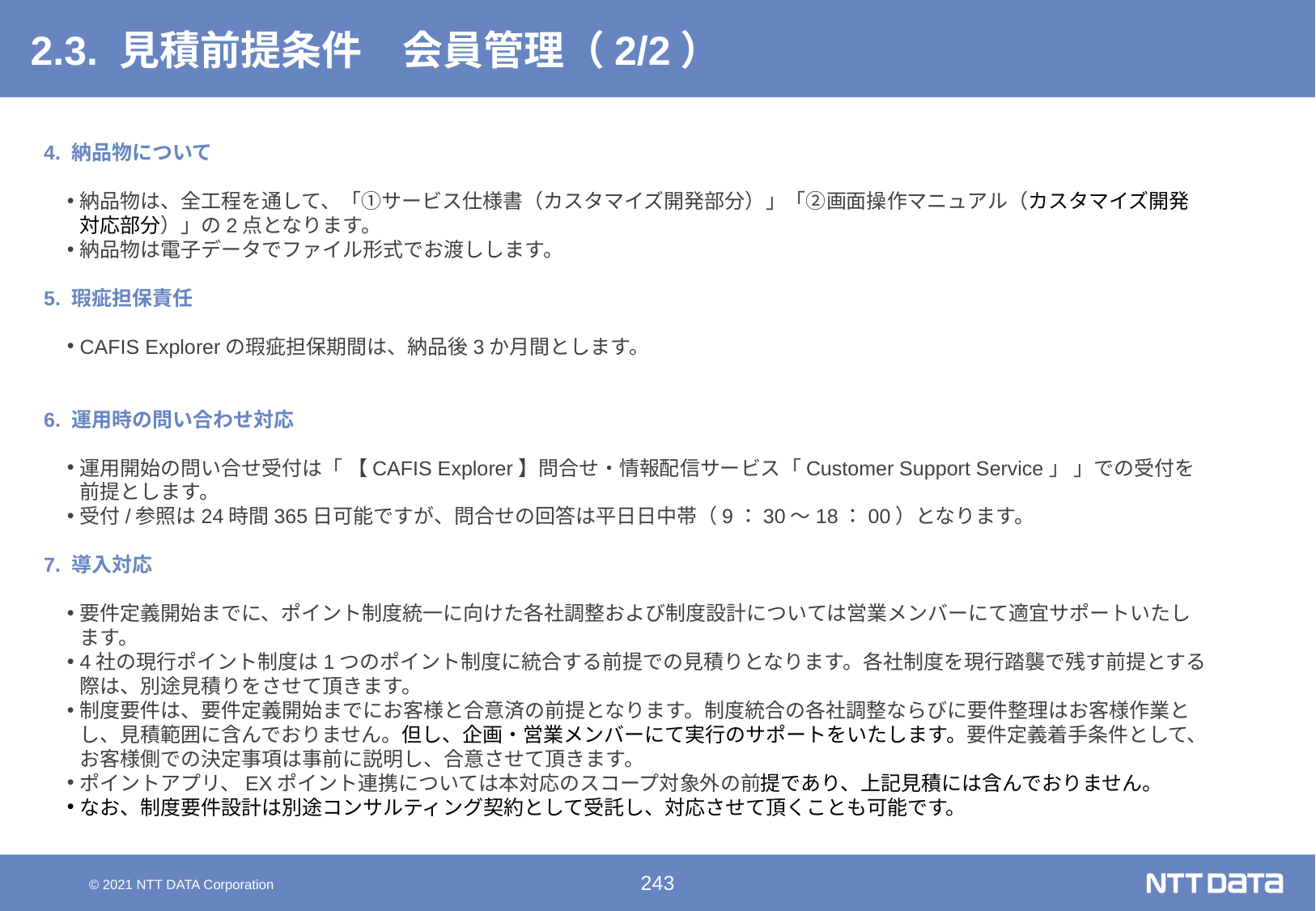

# 2.3. 見積前提条件　会員管理（2/2）
4. 納品物について

納品物は、全工程を通して、「①サービス仕様書（カスタマイズ開発部分）」「②画面操作マニュアル（カスタマイズ開発対応部分）」の2点となります。
納品物は電子データでファイル形式でお渡しします。

5. 瑕疵担保責任

CAFIS Explorerの瑕疵担保期間は、納品後3か月間とします。

6. 運用時の問い合わせ対応

運用開始の問い合せ受付は「 【CAFIS Explorer】問合せ・情報配信サービス「Customer Support Service」 」での受付を前提とします。
受付/参照は24時間365日可能ですが、問合せの回答は平日日中帯（9：30～18：00）となります。

7. 導入対応

要件定義開始までに、ポイント制度統一に向けた各社調整および制度設計については営業メンバーにて適宜サポートいたします。
4社の現行ポイント制度は1つのポイント制度に統合する前提での見積りとなります。各社制度を現行踏襲で残す前提とする際は、別途見積りをさせて頂きます。
制度要件は、要件定義開始までにお客様と合意済の前提となります。制度統合の各社調整ならびに要件整理はお客様作業とし、見積範囲に含んでおりません。但し、企画・営業メンバーにて実行のサポートをいたします。要件定義着手条件として、お客様側での決定事項は事前に説明し、合意させて頂きます。
ポイントアプリ、EXポイント連携については本対応のスコープ対象外の前提であり、上記見積には含んでおりません。
なお、制度要件設計は別途コンサルティング契約として受託し、対応させて頂くことも可能です。